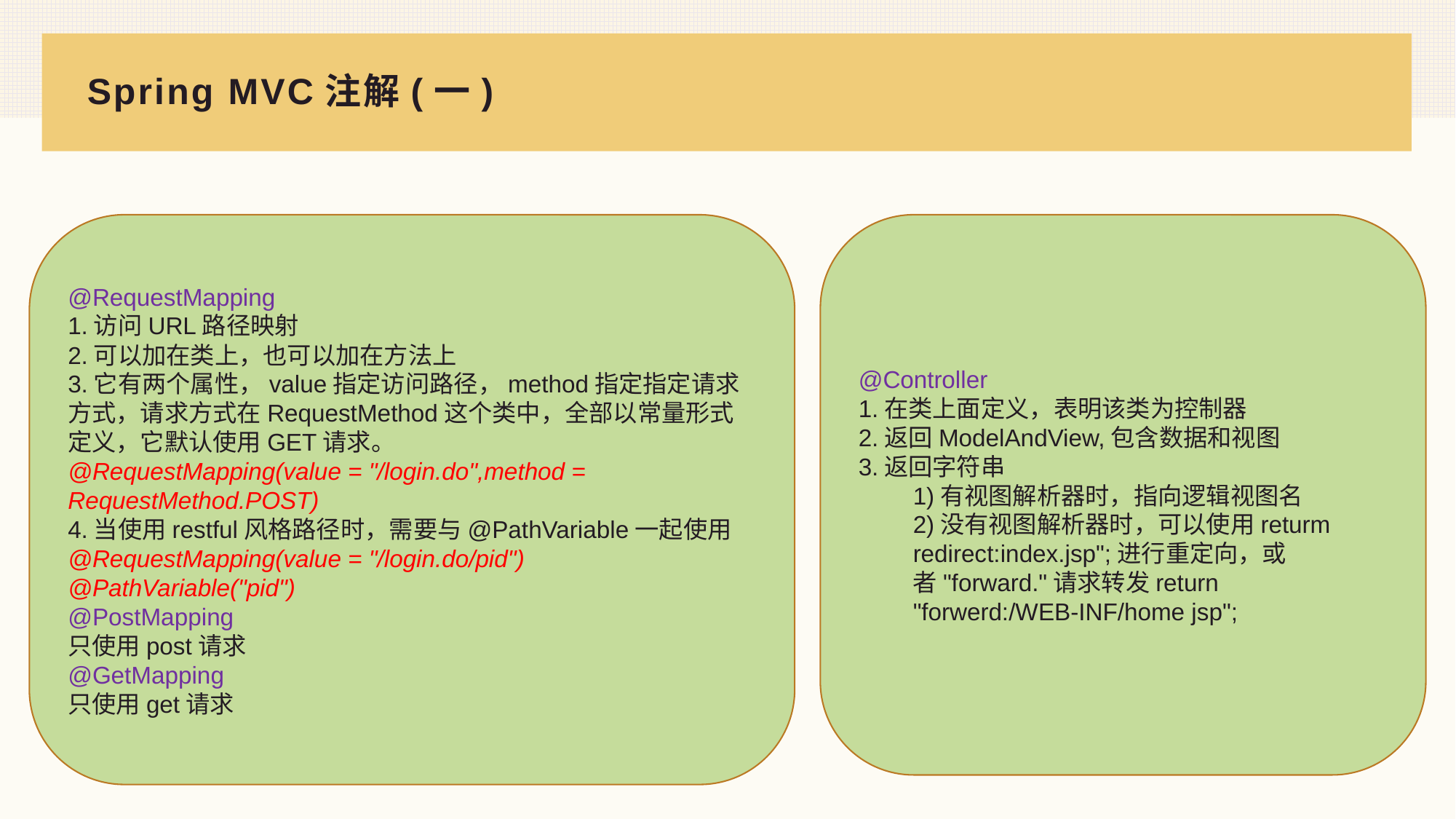

# Spring MVC注解(一)
@RequestMapping
1.访问URL路径映射
2.可以加在类上，也可以加在方法上
3.它有两个属性，value指定访问路径，method指定指定请求方式，请求方式在RequestMethod这个类中，全部以常量形式定义，它默认使用GET请求。
@RequestMapping(value = "/login.do",method = RequestMethod.POST)
4.当使用restful风格路径时，需要与@PathVariable一起使用
@RequestMapping(value = "/login.do/pid")
@PathVariable("pid")
@PostMapping
只使用post请求
@GetMapping
只使用get请求
@Controller
1.在类上面定义，表明该类为控制器
2.返回ModelAndView,包含数据和视图
3.返回字符串
1)有视图解析器时，指向逻辑视图名
2)没有视图解析器时，可以使用returm redirect:index.jsp";进行重定向，或者"forward."请求转发return "forwerd:/WEB-INF/home jsp";